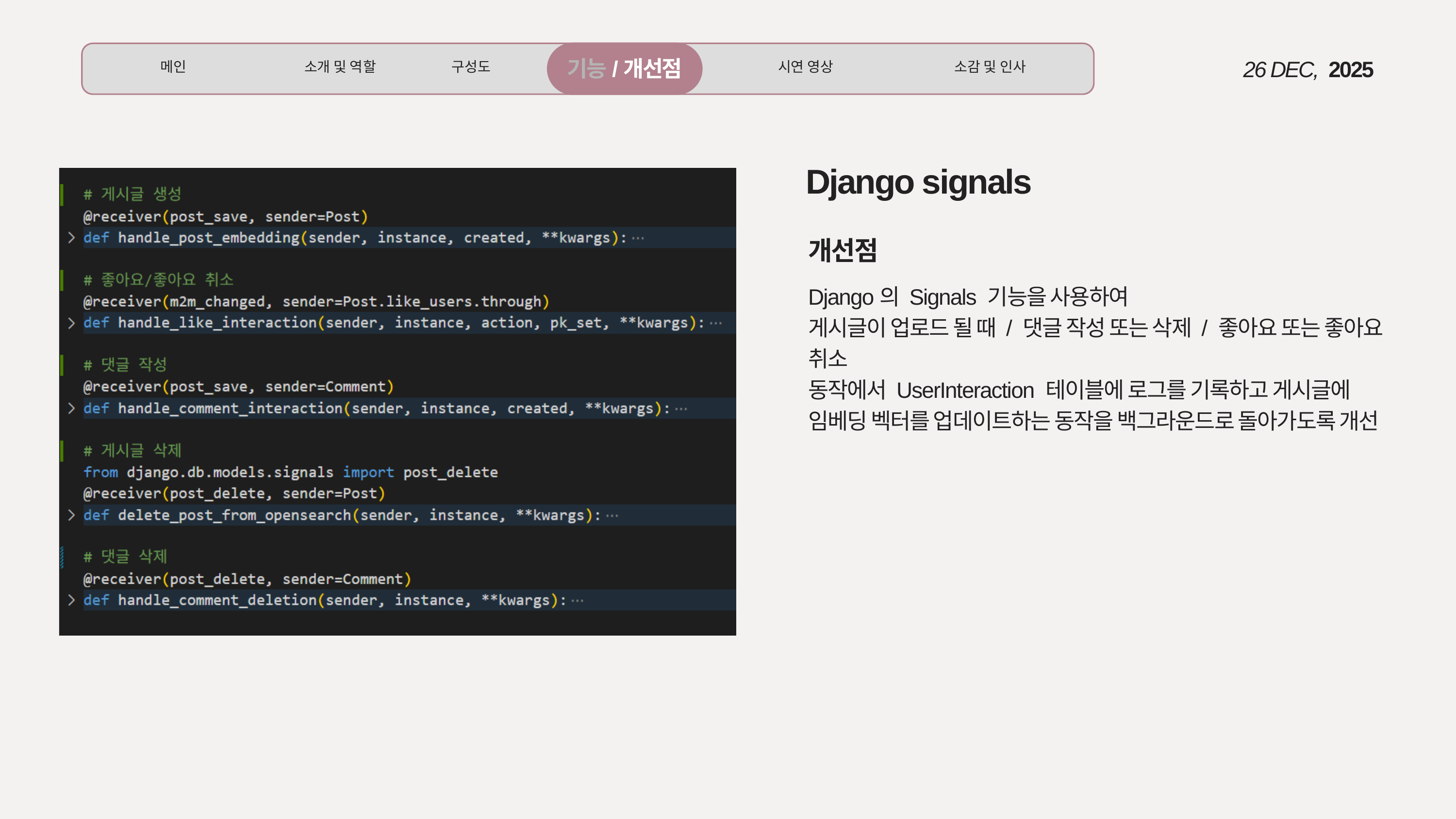

기능/개선점
메인
소개 및 역할
구성도
시연 영상
소감 및 인사
26 DEC,
2025

Django signals
개선점
Django의 Signals 기능을 사용하여
게시글이 업로드 될 때 / 댓글 작성 또는 삭제 / 좋아요 또는 좋아요 취소
동작에서 UserInteraction 테이블에 로그를 기록하고 게시글에 임베딩 벡터를 업데이트하는 동작을 백그라운드로 돌아가도록 개선